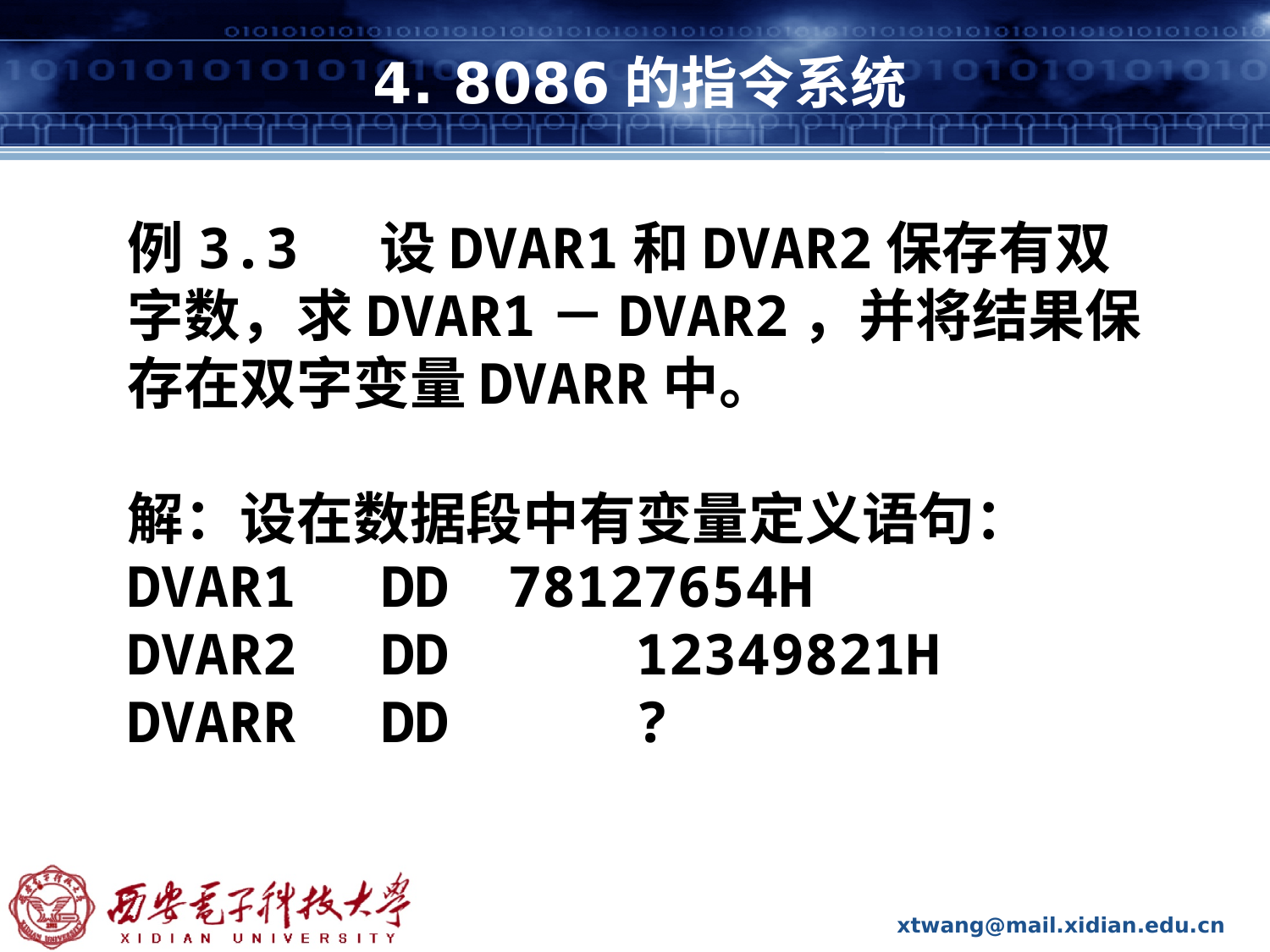

# 4. 8086的指令系统
例3.3  设DVAR1和DVAR2保存有双字数，求DVAR1－DVAR2，并将结果保存在双字变量DVARR中。

解：设在数据段中有变量定义语句：
DVAR1	DD	78127654H
DVAR2	DD  	12349821H
DVARR	DD 		?